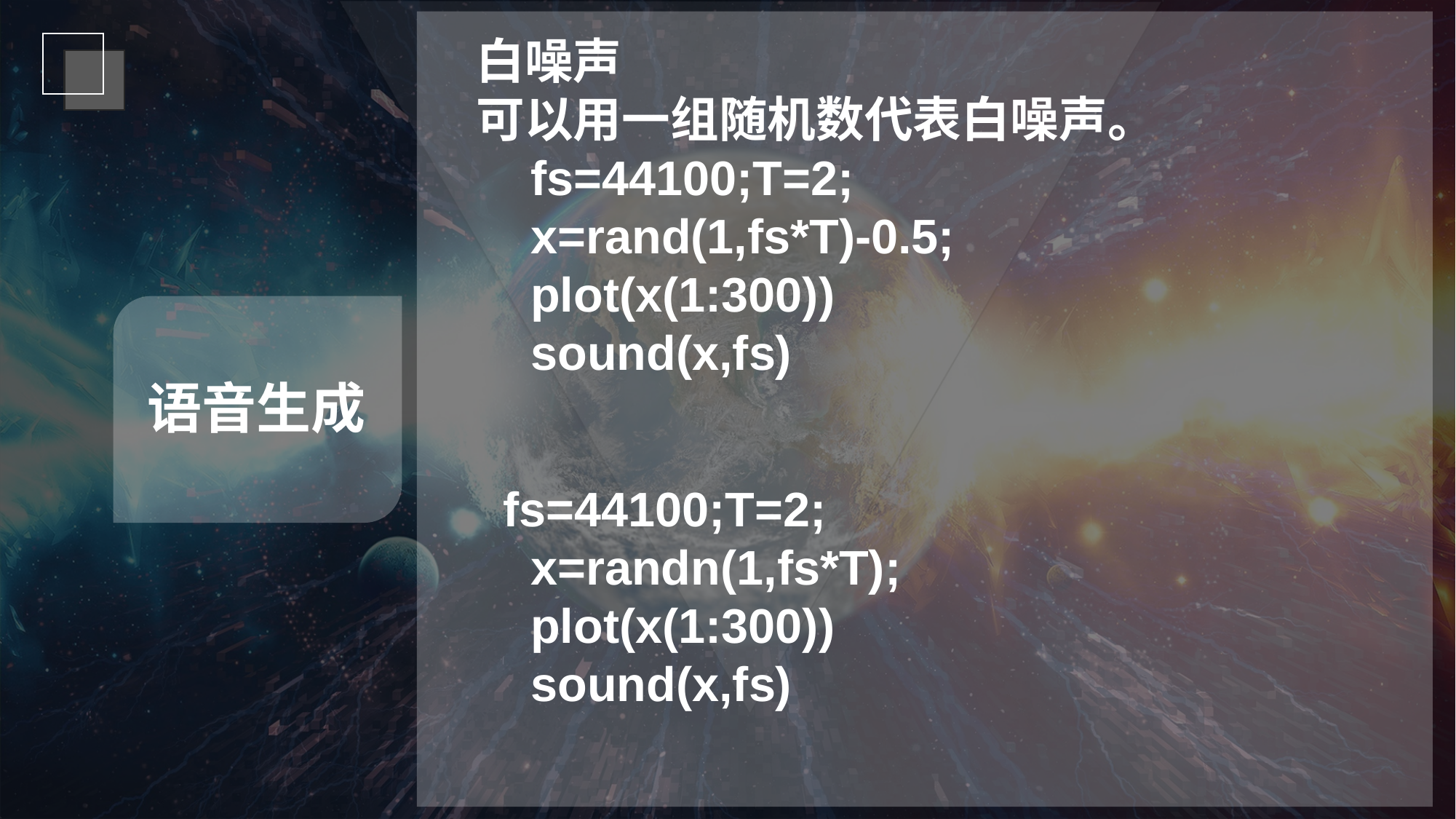

白噪声
可以用一组随机数代表白噪声。
fs=44100;T=2;
x=rand(1,fs*T)-0.5;
plot(x(1:300))
sound(x,fs)

语音生成
  fs=44100;T=2;
x=randn(1,fs*T);
plot(x(1:300))
sound(x,fs)